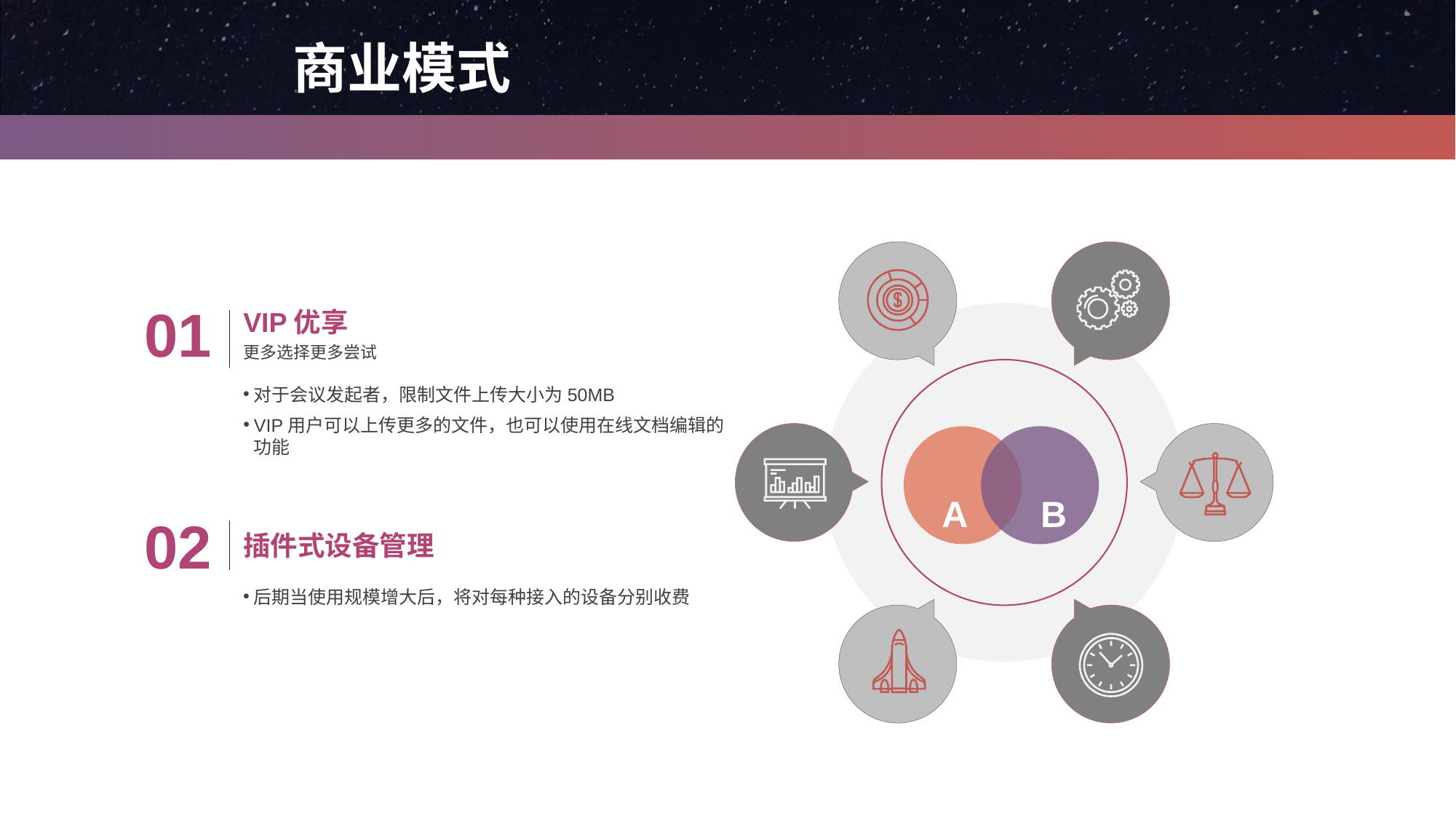

商业模式

01
VIP优享
更多选择更多尝试
对于会议发起者，限制文件上传大小为50MB
VIP用户可以上传更多的文件，也可以使用在线文档编辑的功能

A
B

02
插件式设备管理
后期当使用规模增大后，将对每种接入的设备分别收费